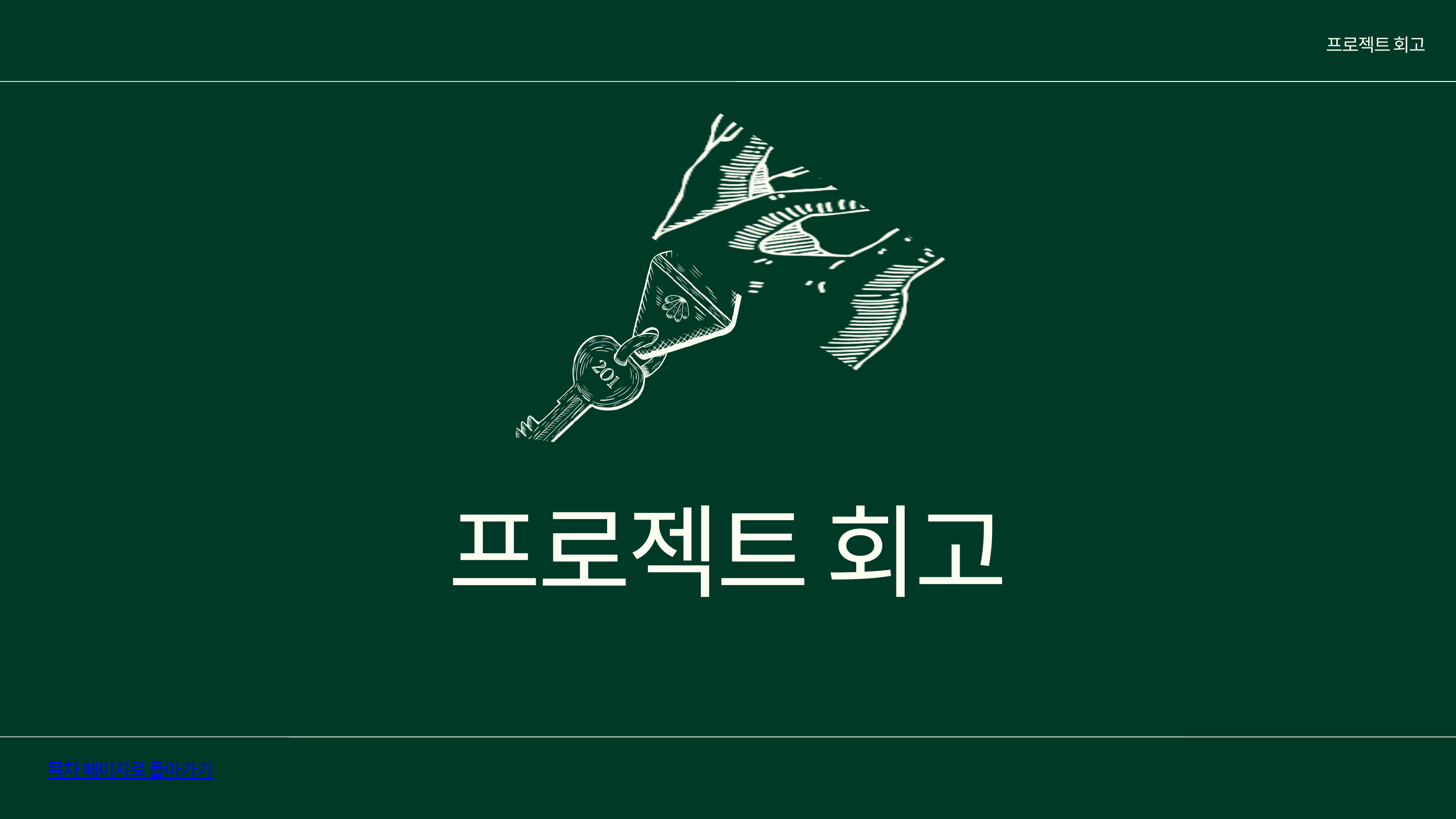

프로젝트 회고

프로젝트 회고

목차 페이지로 돌아가기